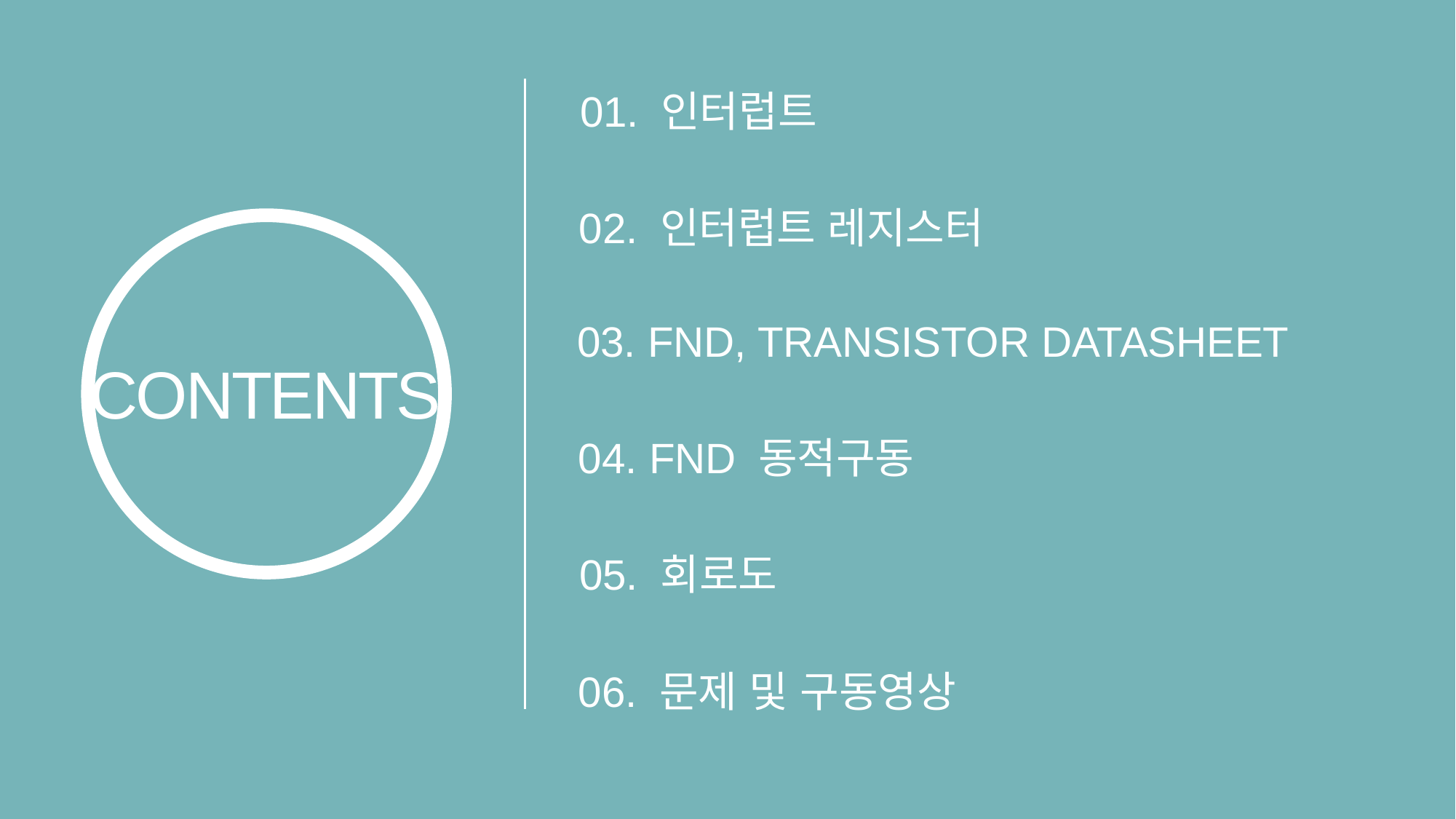

01. 인터럽트

02. 인터럽트 레지스터

CONTENTS
03. FND, TRANSISTOR DATASHEET

04. FND 동적구동

05. 회로도

06. 문제 및 구동영상